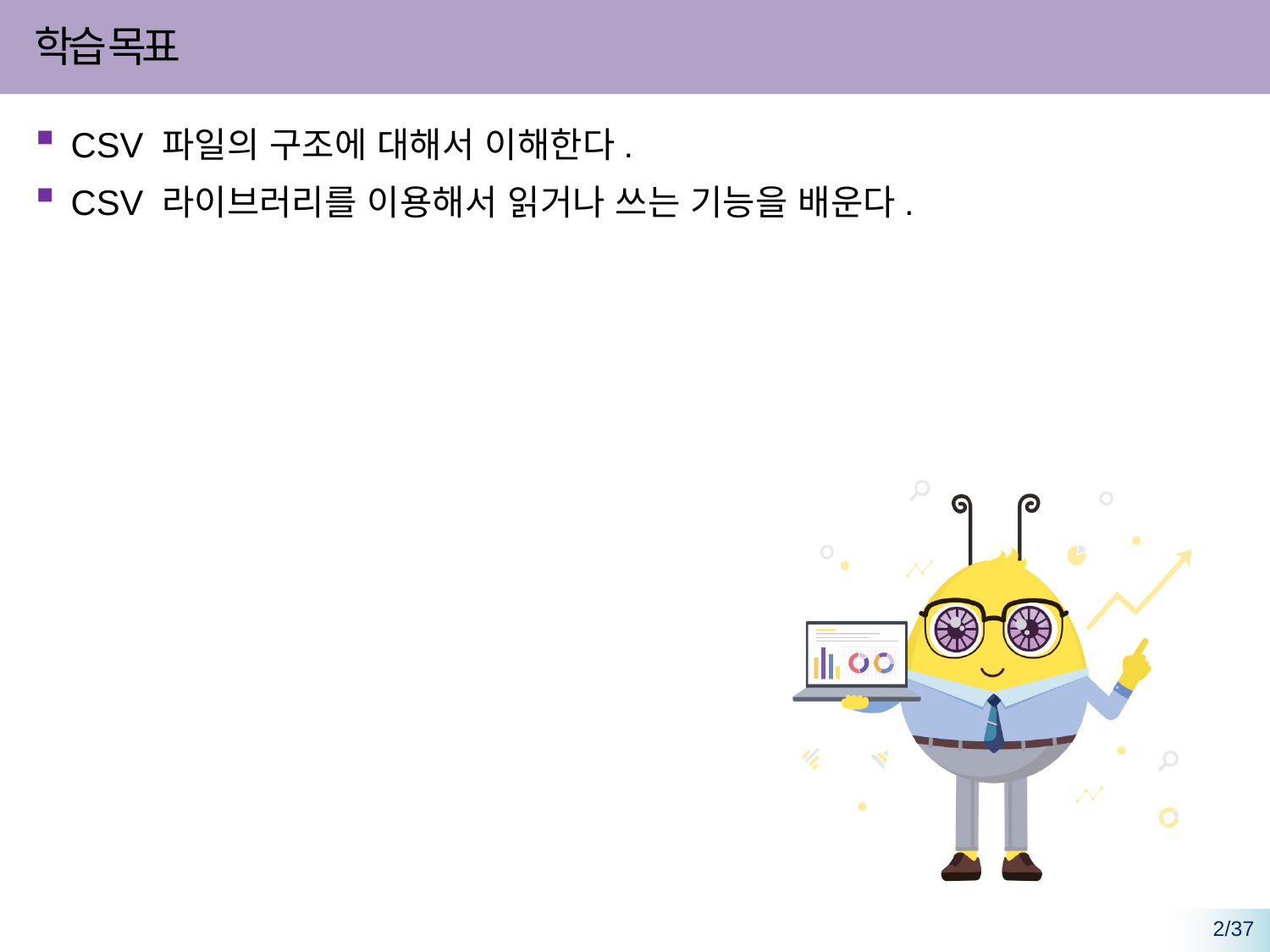

CSV 파일의 구조에 대해서 이해한다.
CSV 라이브러리를 이용해서 읽거나 쓰는 기능을 배운다.